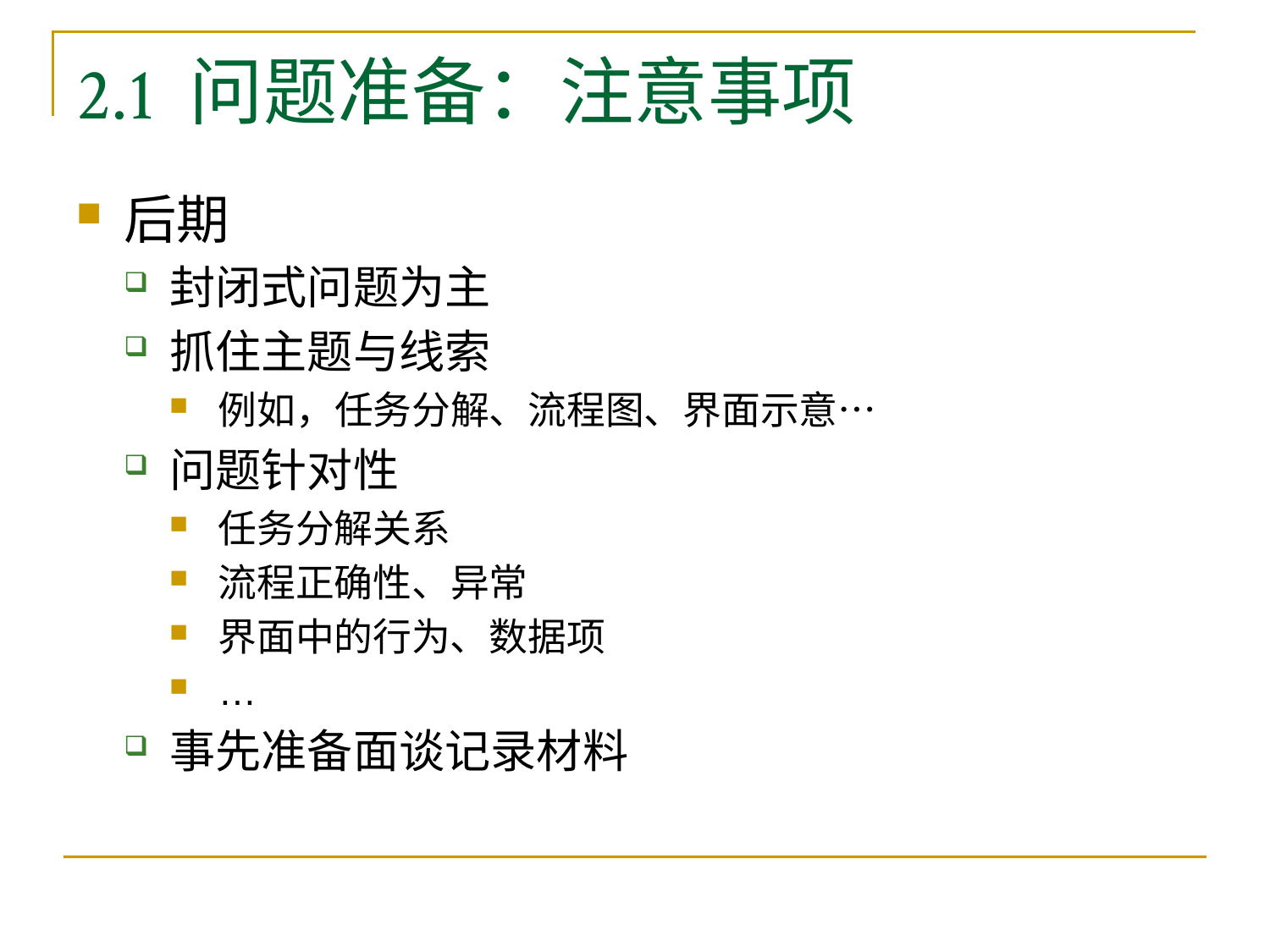

# 2.1 问题准备：注意事项
后期
封闭式问题为主
抓住主题与线索
例如，任务分解、流程图、界面示意…
问题针对性
任务分解关系
流程正确性、异常
界面中的行为、数据项
…
事先准备面谈记录材料